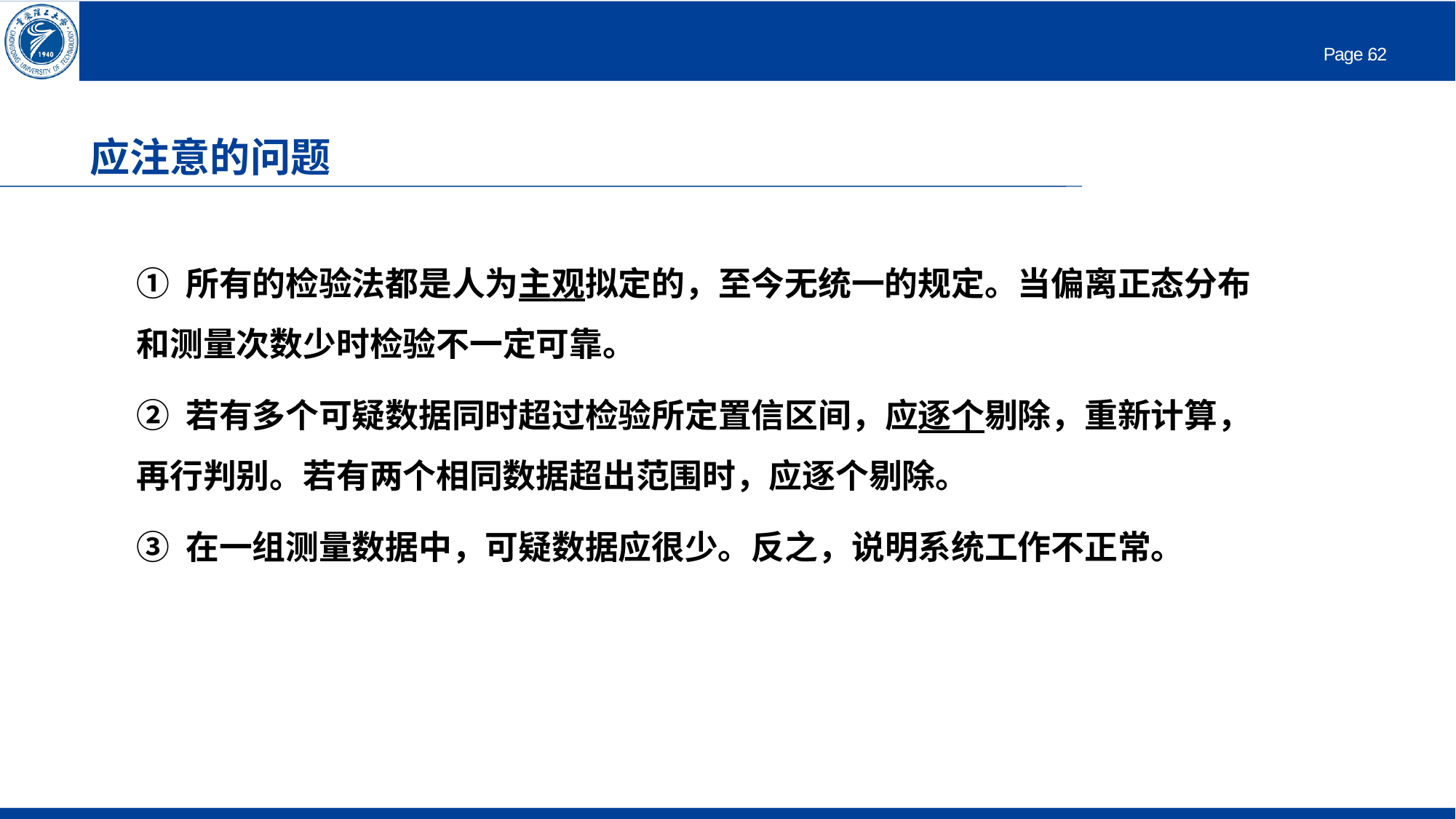

# 应注意的问题
① 所有的检验法都是人为主观拟定的，至今无统一的规定。当偏离正态分布和测量次数少时检验不一定可靠。
② 若有多个可疑数据同时超过检验所定置信区间，应逐个剔除，重新计算，再行判别。若有两个相同数据超出范围时，应逐个剔除。
③ 在一组测量数据中，可疑数据应很少。反之，说明系统工作不正常。